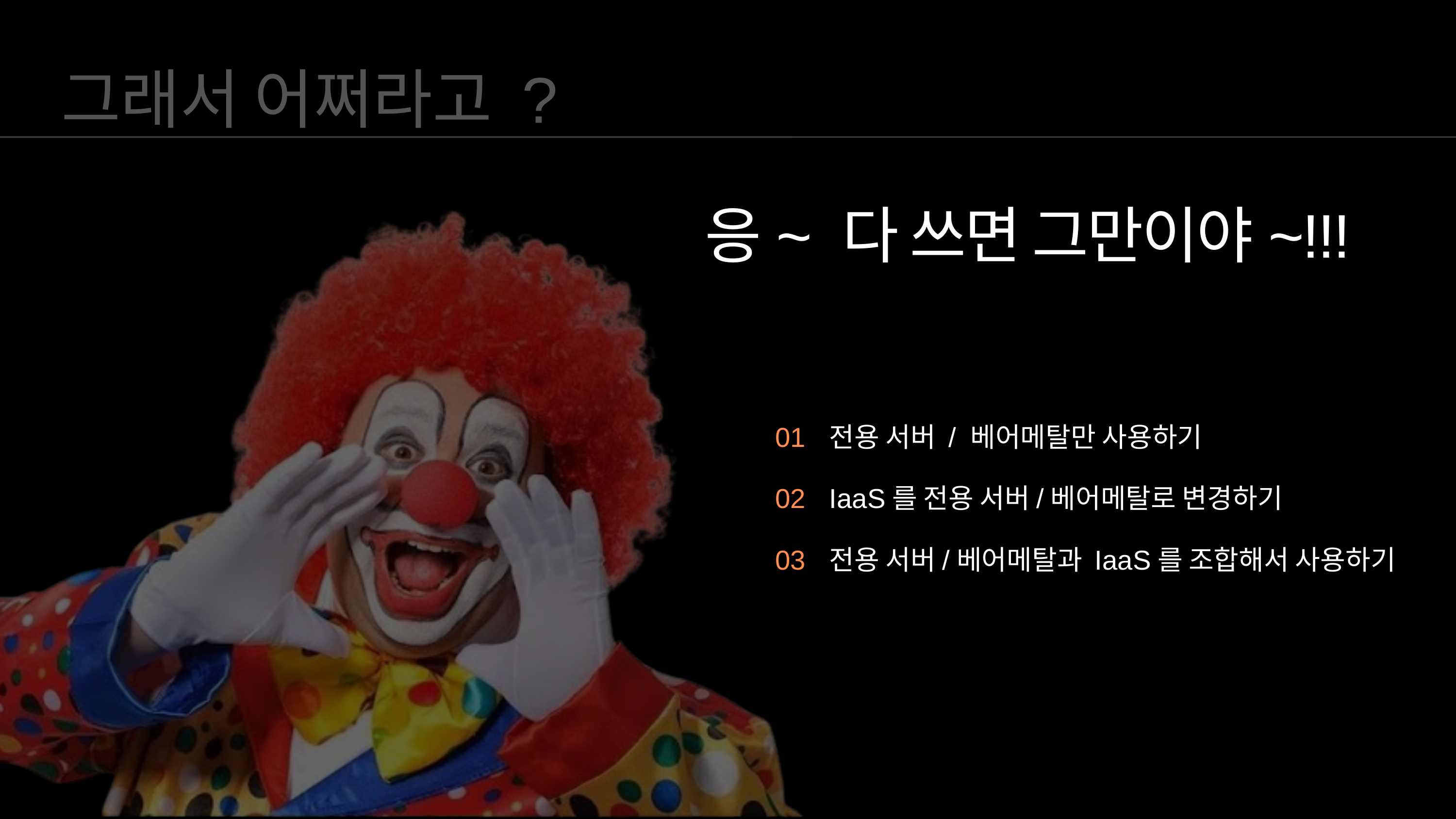

그래서 어쩌라고 ?

응~ 다 쓰면 그만이야~!!!
01
전용 서버 / 베어메탈만 사용하기
02
IaaS를 전용 서버/베어메탈로 변경하기
03
전용 서버/베어메탈과 IaaS를 조합해서 사용하기